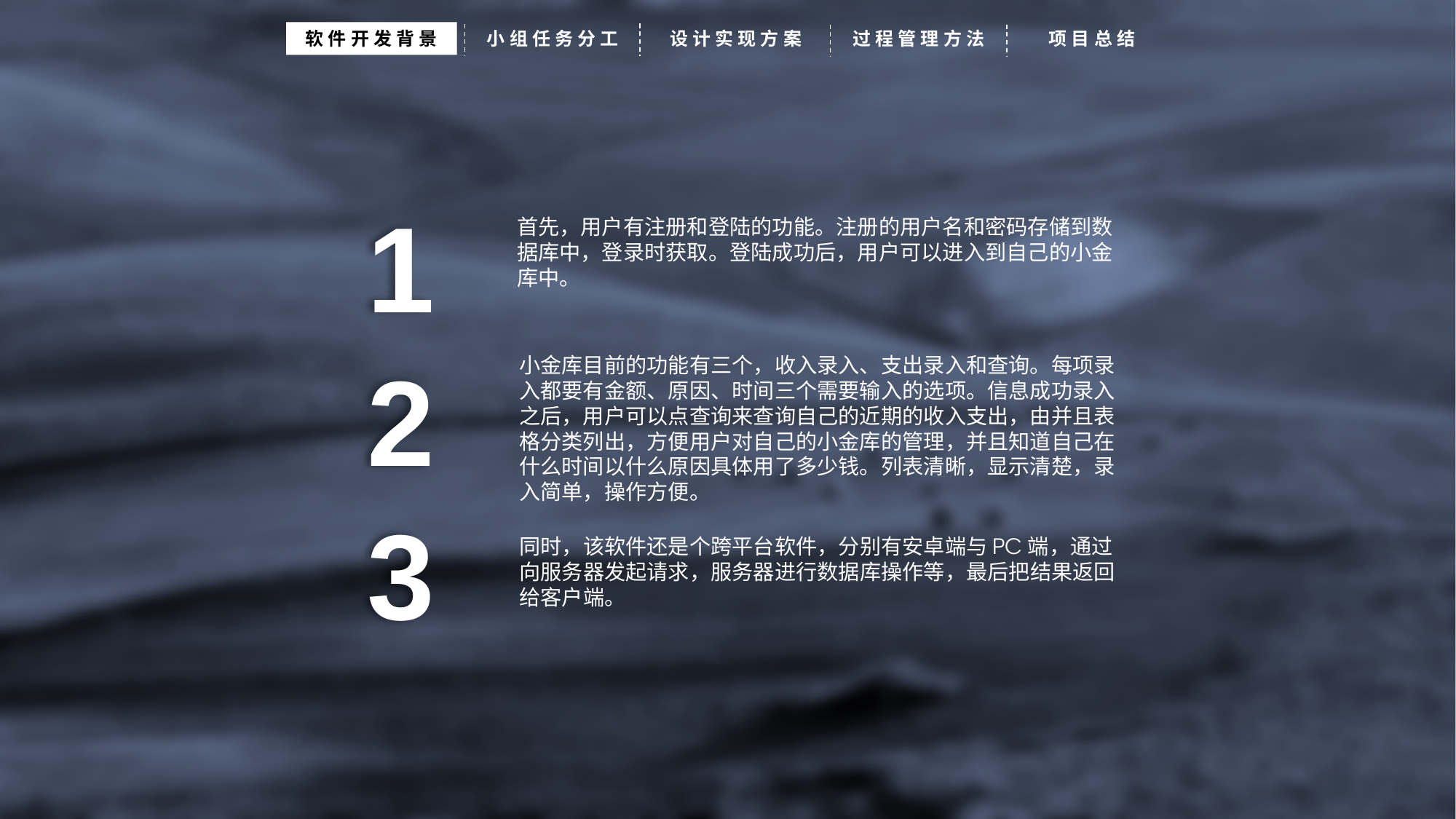

软件开发背景
小组任务分工
设计实现方案
过程管理方法
项目总结
1
首先，用户有注册和登陆的功能。注册的用户名和密码存储到数据库中，登录时获取。登陆成功后，用户可以进入到自己的小金库中。
2
小金库目前的功能有三个，收入录入、支出录入和查询。每项录入都要有金额、原因、时间三个需要输入的选项。信息成功录入之后，用户可以点查询来查询自己的近期的收入支出，由并且表格分类列出，方便用户对自己的小金库的管理，并且知道自己在什么时间以什么原因具体用了多少钱。列表清晰，显示清楚，录入简单，操作方便。

3
同时，该软件还是个跨平台软件，分别有安卓端与PC端，通过向服务器发起请求，服务器进行数据库操作等，最后把结果返回给客户端。